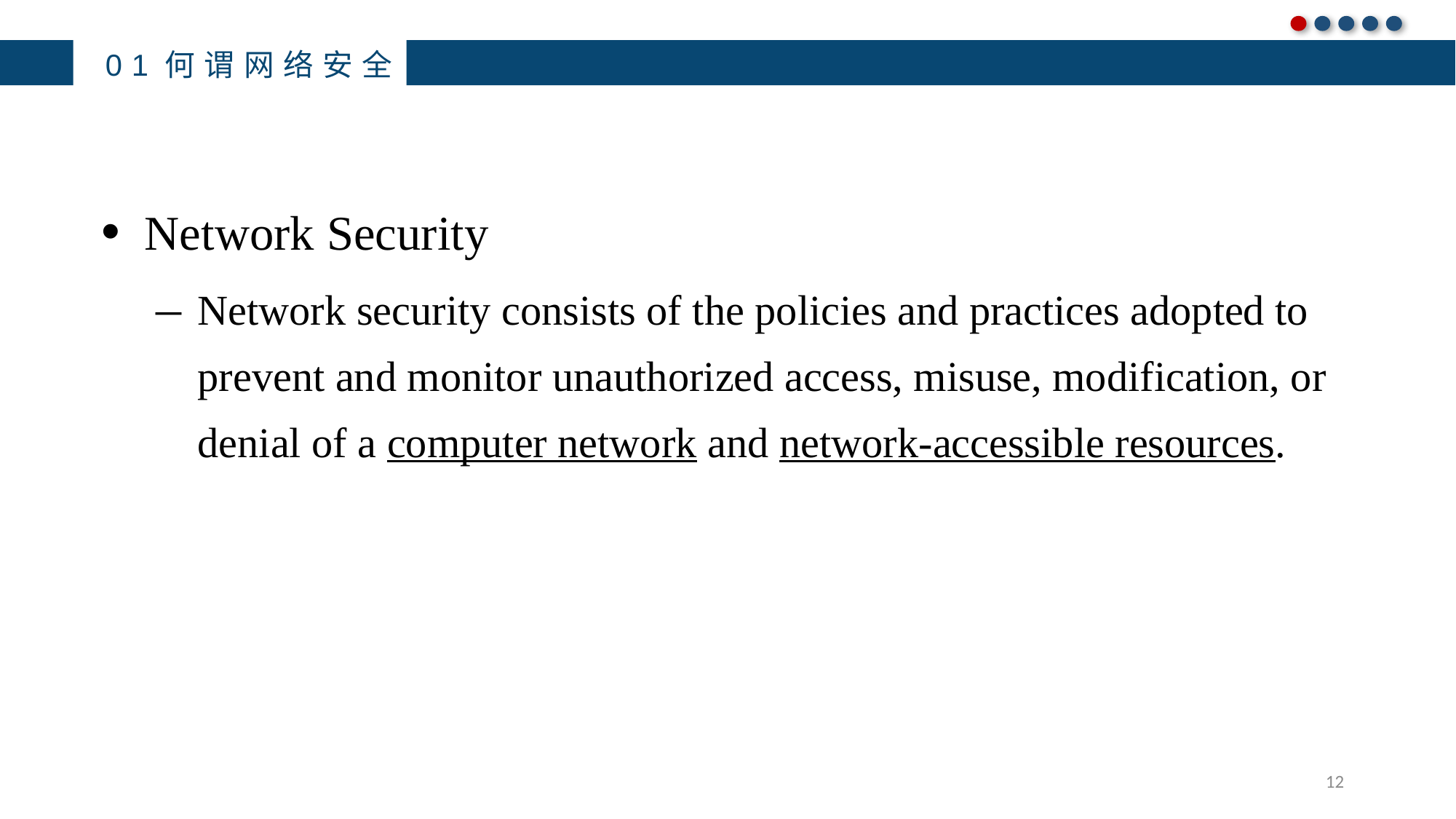

01何谓网络安全

Network Security
Network security consists of the policies and practices adopted to prevent and monitor unauthorized access, misuse, modification, or denial of a computer network and network-accessible resources.
12